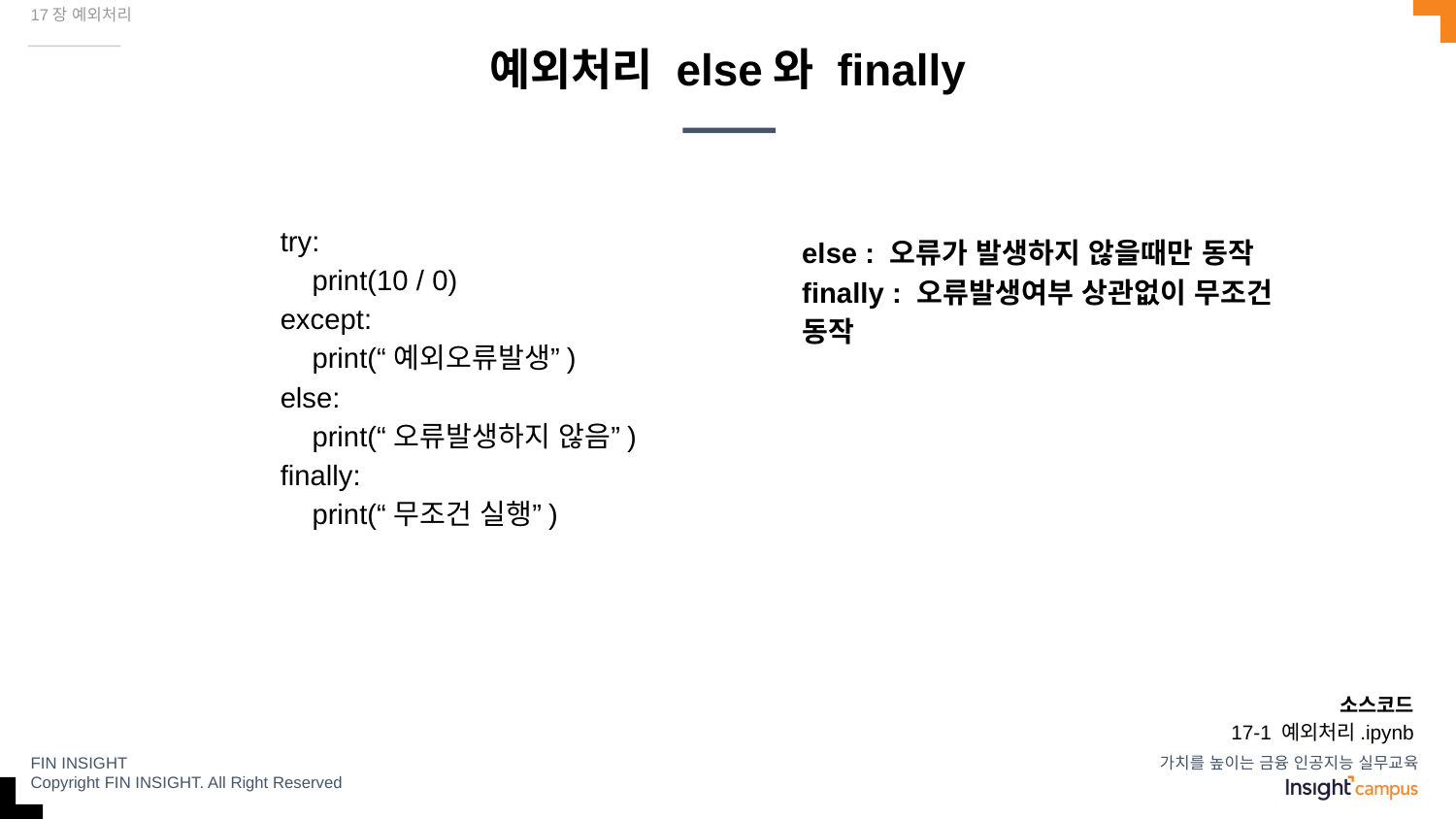

17장 예외처리
# 예외처리 else와 finally
try:
    print(10 / 0)
except:
    print(“예외오류발생”)
else:
    print(“오류발생하지 않음”)
finally:
    print(“무조건 실행”)

else : 오류가 발생하지 않을때만 동작
finally : 오류발생여부 상관없이 무조건 동작

소스코드
17-1 예외처리.ipynb